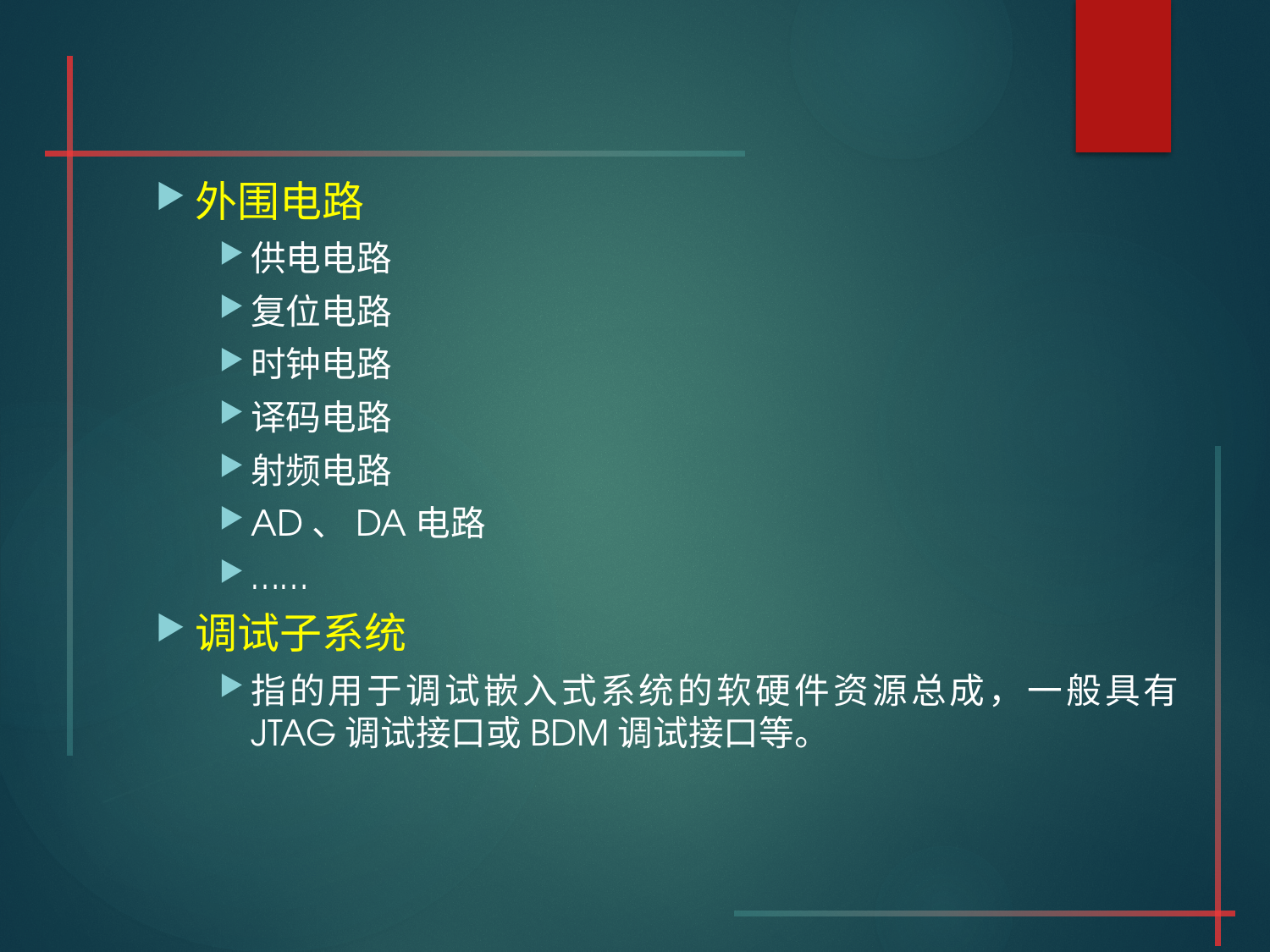

43
#
外围电路
供电电路
复位电路
时钟电路
译码电路
射频电路
AD、DA电路
……
调试子系统
指的用于调试嵌入式系统的软硬件资源总成，一般具有JTAG调试接口或BDM调试接口等。